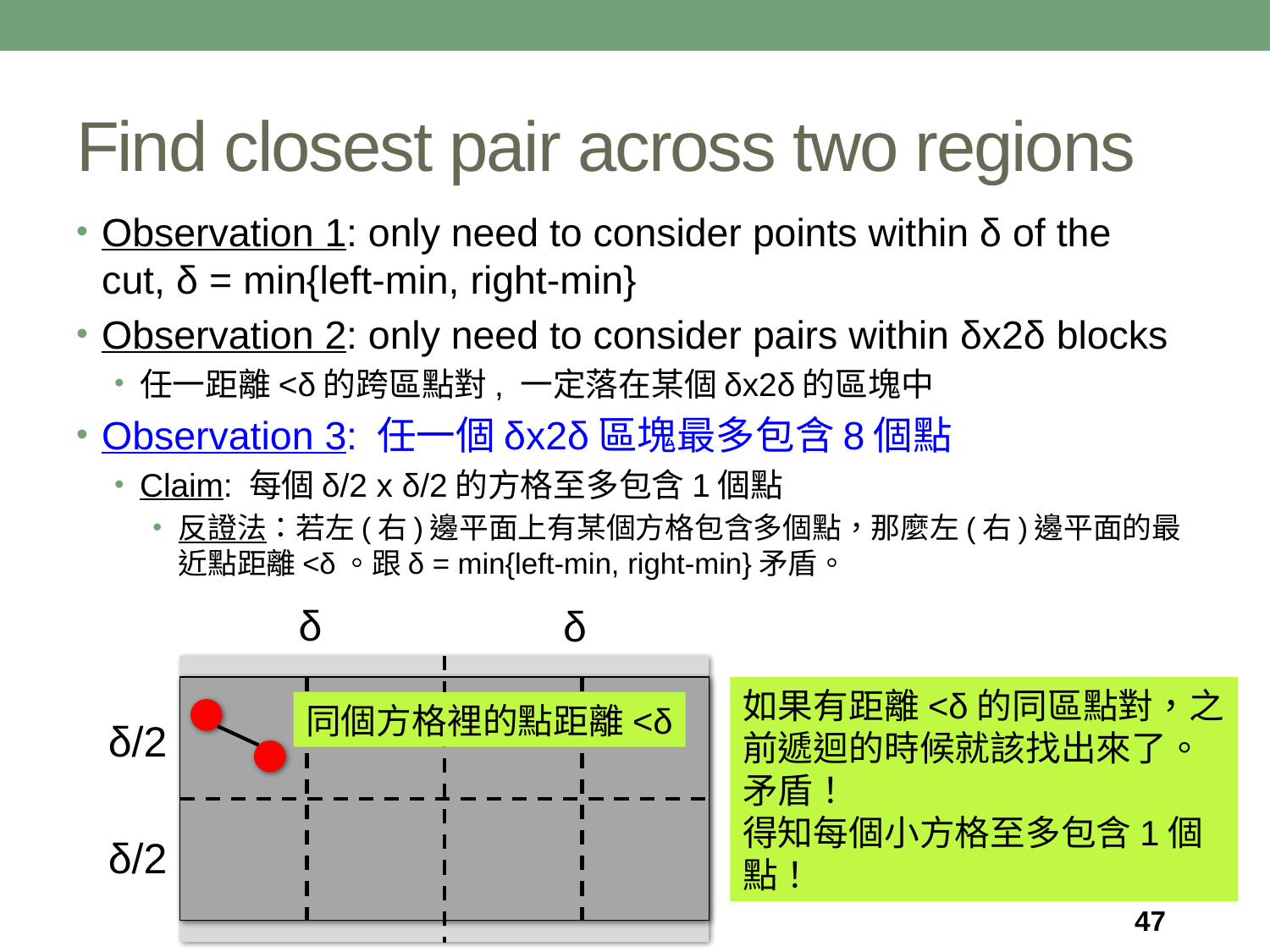

# Find closest pair across two regions
Observation 1: only need to consider points within δ of the cut, δ = min{left-min, right-min}
Observation 2: only need to consider pairs within δx2δ blocks
任一距離<δ的跨區點對, 一定落在某個δx2δ的區塊中
Observation 3: 任一個δx2δ區塊最多包含8個點
Claim: 每個δ/2 x δ/2的方格至多包含1個點
反證法：若左(右)邊平面上有某個方格包含多個點，那麼左(右)邊平面的最近點距離<δ。跟δ = min{left-min, right-min}矛盾。
δ
δ

δ/2
δ/2

如果有距離<δ的同區點對，之前遞迴的時候就該找出來了。
矛盾！
得知每個小方格至多包含1個點！
同個方格裡的點距離<δ

47